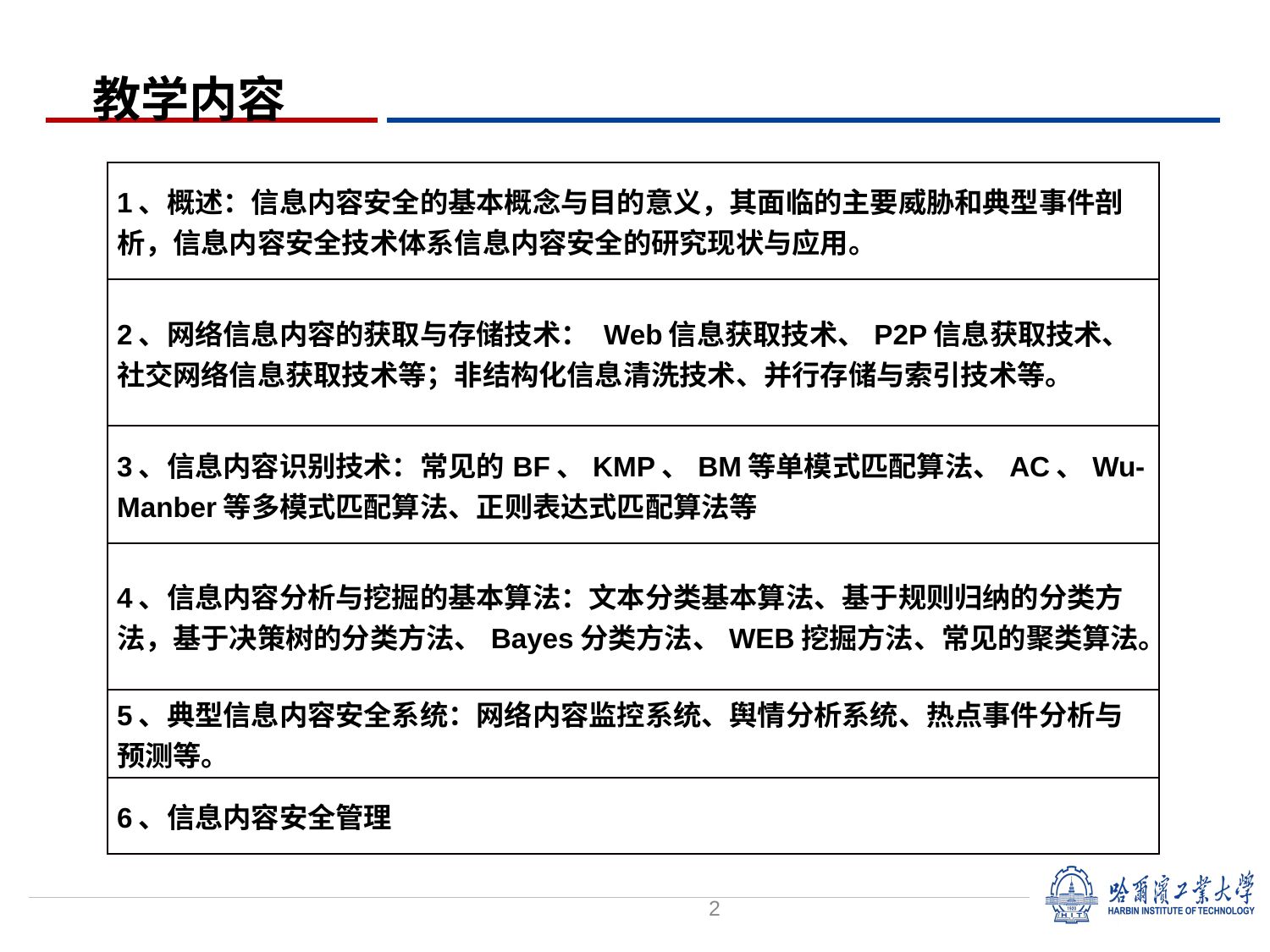

教学内容
| 1、概述：信息内容安全的基本概念与目的意义，其面临的主要威胁和典型事件剖析，信息内容安全技术体系信息内容安全的研究现状与应用。 |
| --- |
| 2、网络信息内容的获取与存储技术： Web信息获取技术、P2P信息获取技术、社交网络信息获取技术等；非结构化信息清洗技术、并行存储与索引技术等。 |
| 3、信息内容识别技术：常见的BF、KMP、BM等单模式匹配算法、AC、Wu-Manber等多模式匹配算法、正则表达式匹配算法等 |
| 4、信息内容分析与挖掘的基本算法：文本分类基本算法、基于规则归纳的分类方法，基于决策树的分类方法、Bayes分类方法、WEB挖掘方法、常见的聚类算法。 |
| 5、典型信息内容安全系统：网络内容监控系统、舆情分析系统、热点事件分析与预测等。 |
| 6、信息内容安全管理 |
2